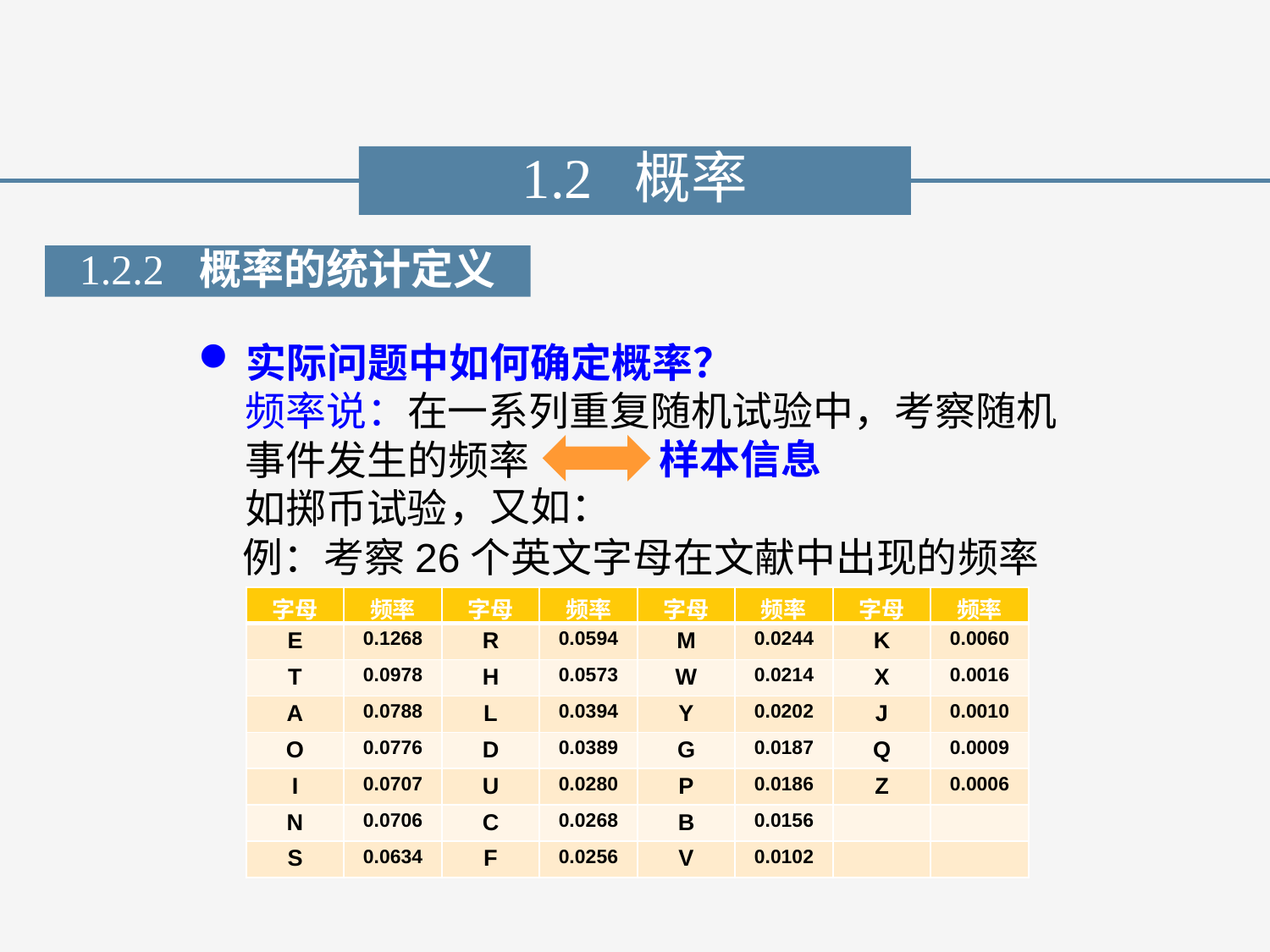

1.2  概率
1.2.2 概率的统计定义
实际问题中如何确定概率？
    频率说：在一系列重复随机试验中，考察随机
    事件发生的频率
    如掷币试验
例：考察26个英文字母在文献中出现的频率

样本信息

，又如：
| 字母 | 频率 | 字母 | 频率 | 字母 | 频率 | 字母 | 频率 |
| --- | --- | --- | --- | --- | --- | --- | --- |
| E | 0.1268 | R | 0.0594 | M | 0.0244 | K | 0.0060 |
| T | 0.0978 | H | 0.0573 | W | 0.0214 | X | 0.0016 |
| A | 0.0788 | L | 0.0394 | Y | 0.0202 | J | 0.0010 |
| O | 0.0776 | D | 0.0389 | G | 0.0187 | Q | 0.0009 |
| I | 0.0707 | U | 0.0280 | P | 0.0186 | Z | 0.0006 |
| N | 0.0706 | C | 0.0268 | B | 0.0156 |  |  |
| S | 0.0634 | F | 0.0256 | V | 0.0102 |  |  |